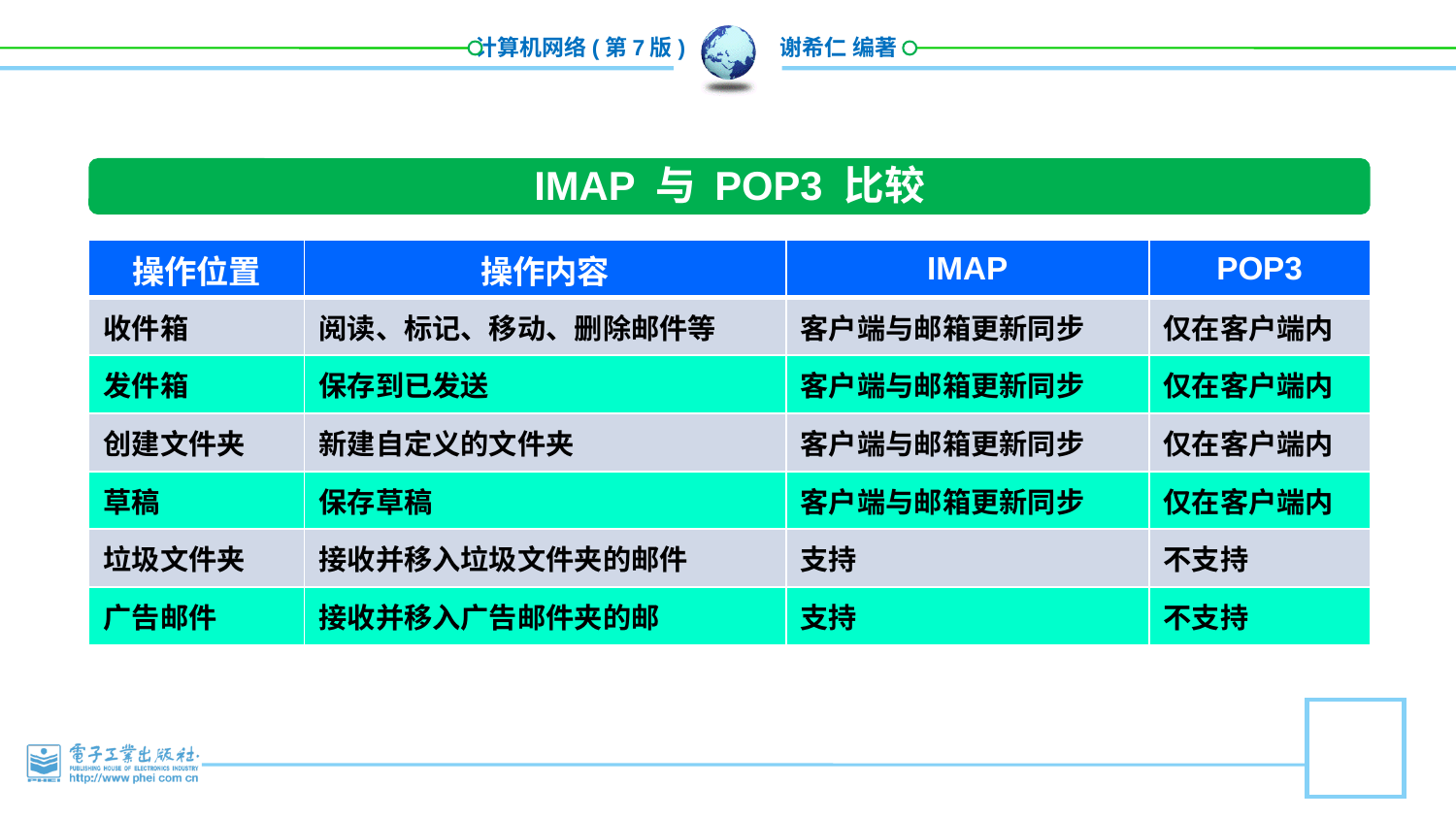

IMAP 与 POP3 比较

| 操作位置 | 操作内容 | IMAP | POP3 |
| --- | --- | --- | --- |
| 收件箱 | 阅读、标记、移动、删除邮件等 | 客户端与邮箱更新同步 | 仅在客户端内 |
| 发件箱 | 保存到已发送 | 客户端与邮箱更新同步 | 仅在客户端内 |
| 创建文件夹 | 新建自定义的文件夹 | 客户端与邮箱更新同步 | 仅在客户端内 |
| 草稿 | 保存草稿 | 客户端与邮箱更新同步 | 仅在客户端内 |
| 垃圾文件夹 | 接收并移入垃圾文件夹的邮件 | 支持 | 不支持 |
| 广告邮件 | 接收并移入广告邮件夹的邮 | 支持 | 不支持 |